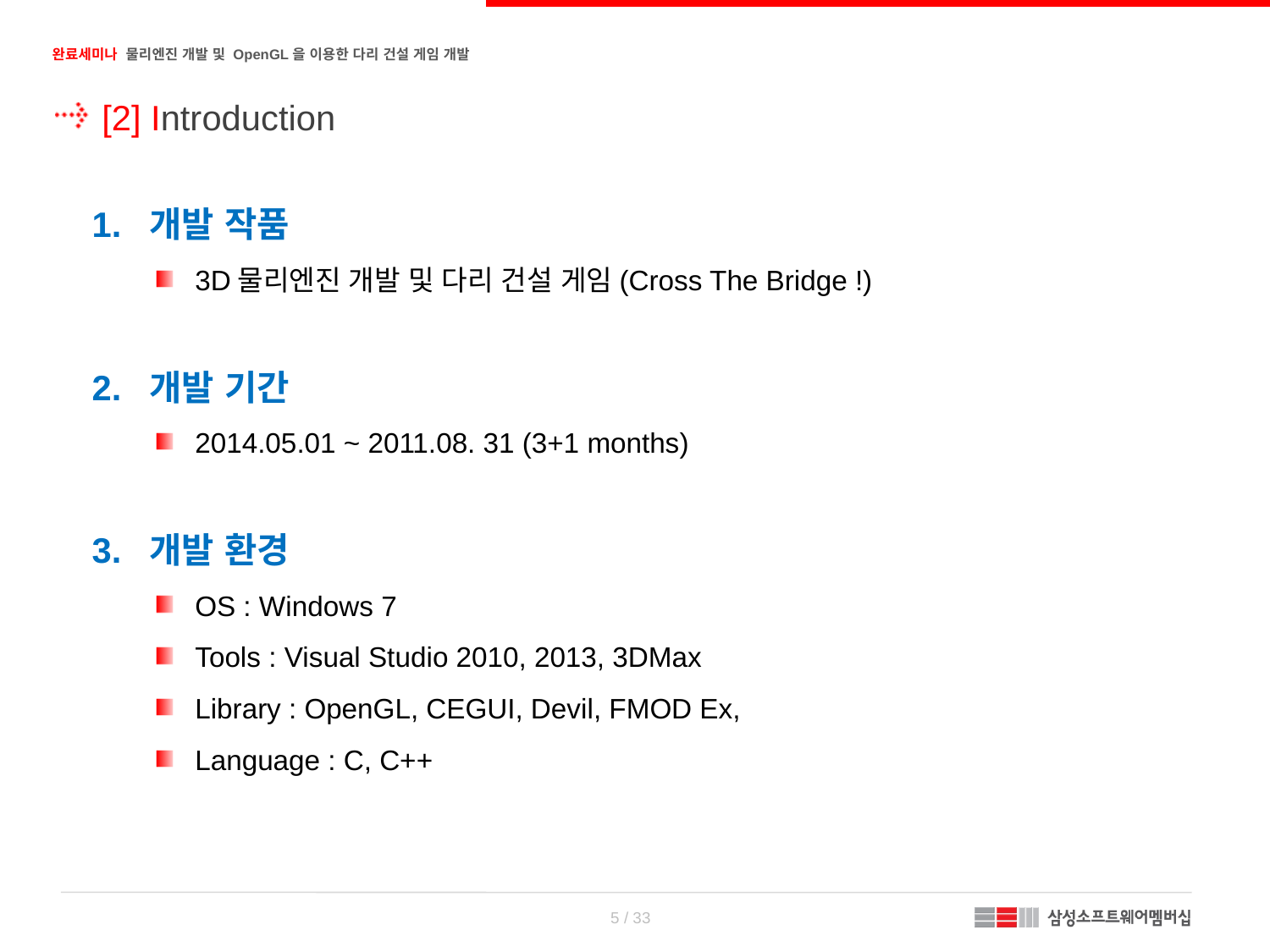

[2] Introduction

1.  개발 작품
3D물리엔진 개발 및 다리 건설 게임(Cross The Bridge !)

2.  개발 기간
2014.05.01 ~ 2011.08. 31 (3+1 months)

3.  개발 환경
OS : Windows 7
Tools : Visual Studio 2010, 2013, 3DMax
Library : OpenGL, CEGUI, Devil, FMOD Ex,
Language : C, C++